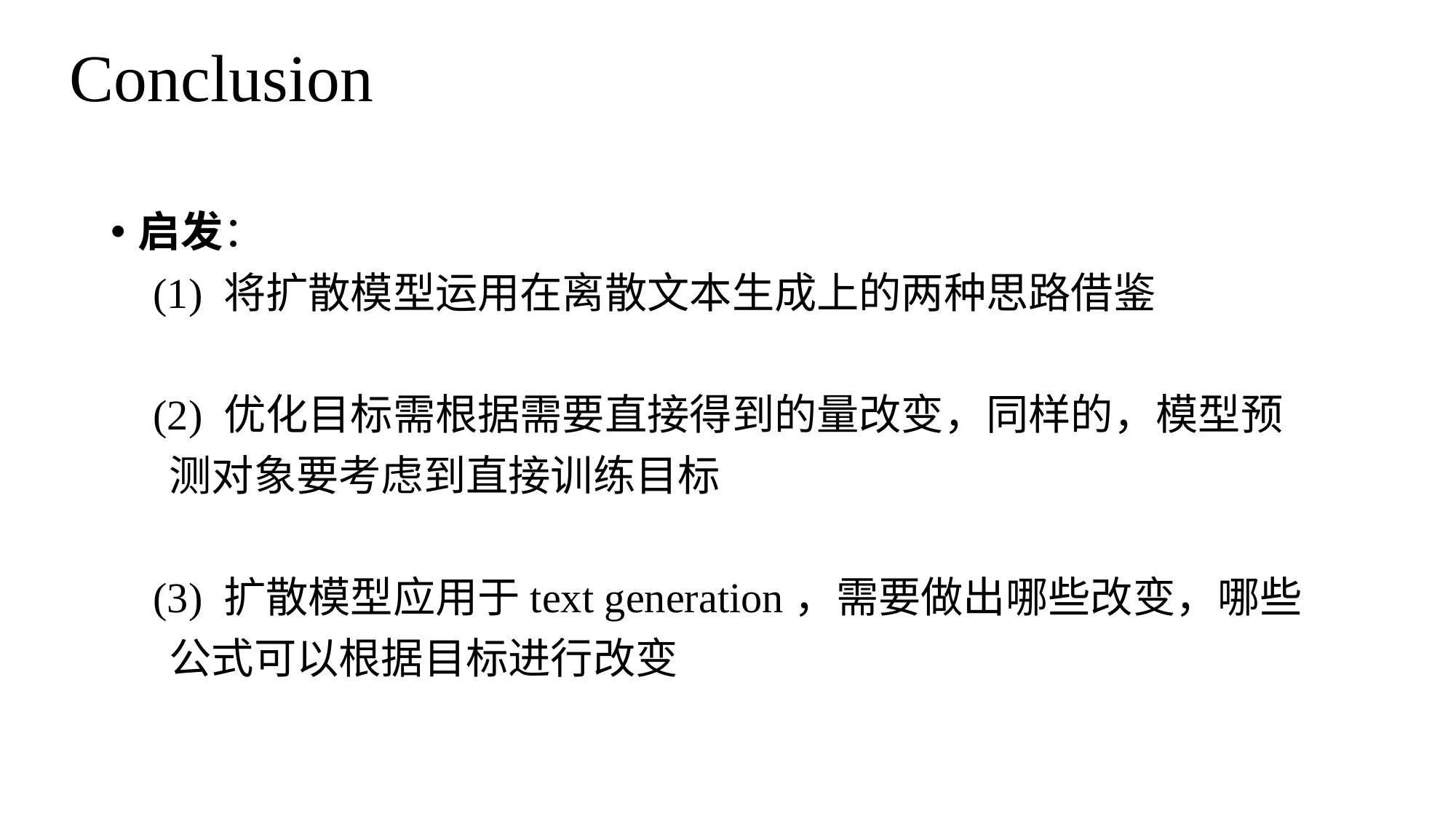

# Conclusion
启发：
    (1) 将扩散模型运用在离散文本生成上的两种思路借鉴

    (2) 优化目标需根据需要直接得到的量改变，同样的，模型预
     测对象要考虑到直接训练目标

    (3) 扩散模型应用于text generation，需要做出哪些改变，哪些
     公式可以根据目标进行改变